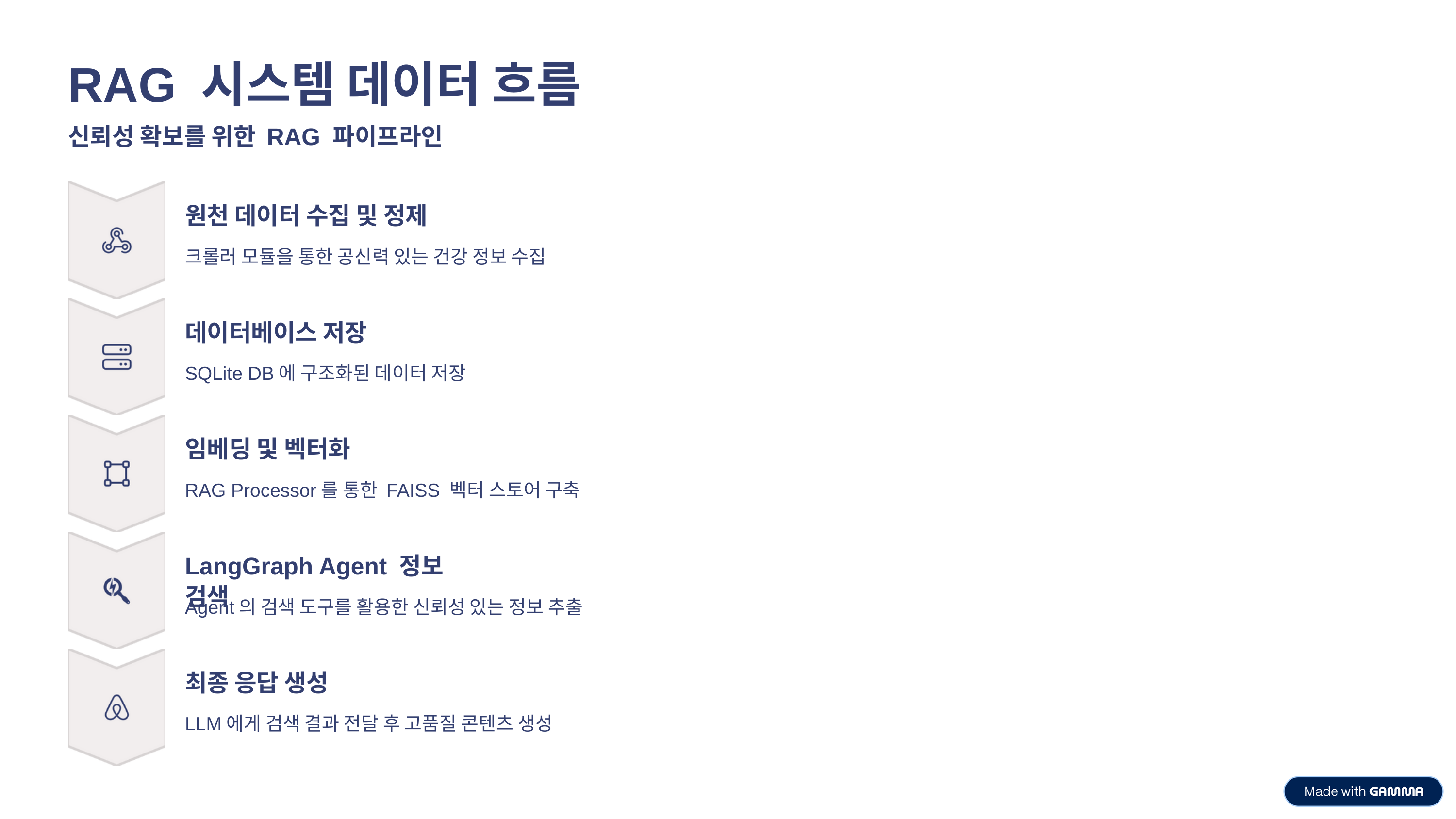

RAG 시스템 데이터 흐름
신뢰성 확보를 위한 RAG 파이프라인

원천 데이터 수집 및 정제
크롤러 모듈을 통한 공신력 있는 건강 정보 수집

데이터베이스 저장
SQLite DB에 구조화된 데이터 저장

임베딩 및 벡터화
RAG Processor를 통한 FAISS 벡터 스토어 구축

LangGraph Agent 정보 검색
Agent의 검색 도구를 활용한 신뢰성 있는 정보 추출

최종 응답 생성
LLM에게 검색 결과 전달 후 고품질 콘텐츠 생성